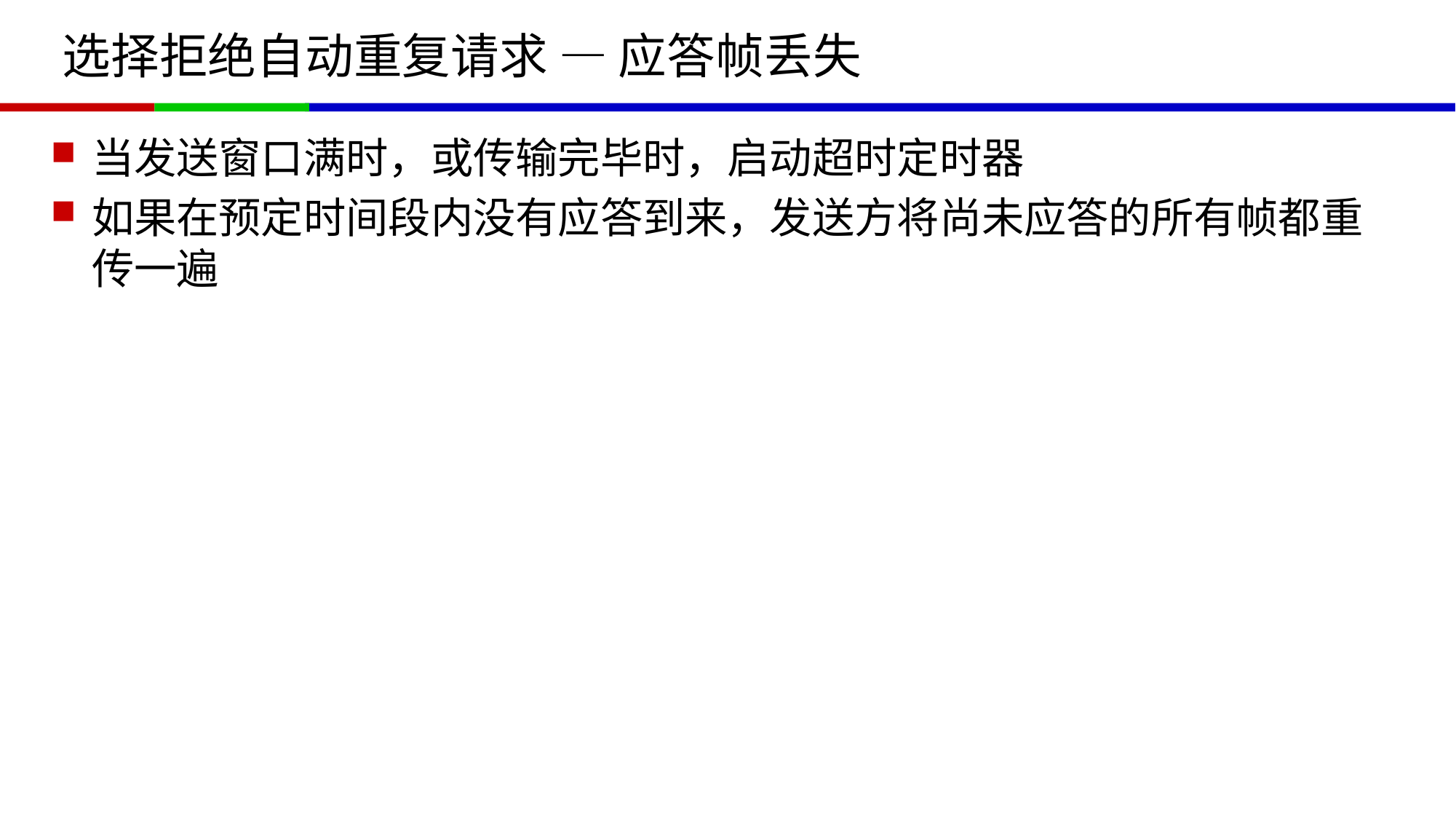

# 选择拒绝自动重复请求 — 应答帧丢失
当发送窗口满时，或传输完毕时，启动超时定时器
如果在预定时间段内没有应答到来，发送方将尚未应答的所有帧都重传一遍

78